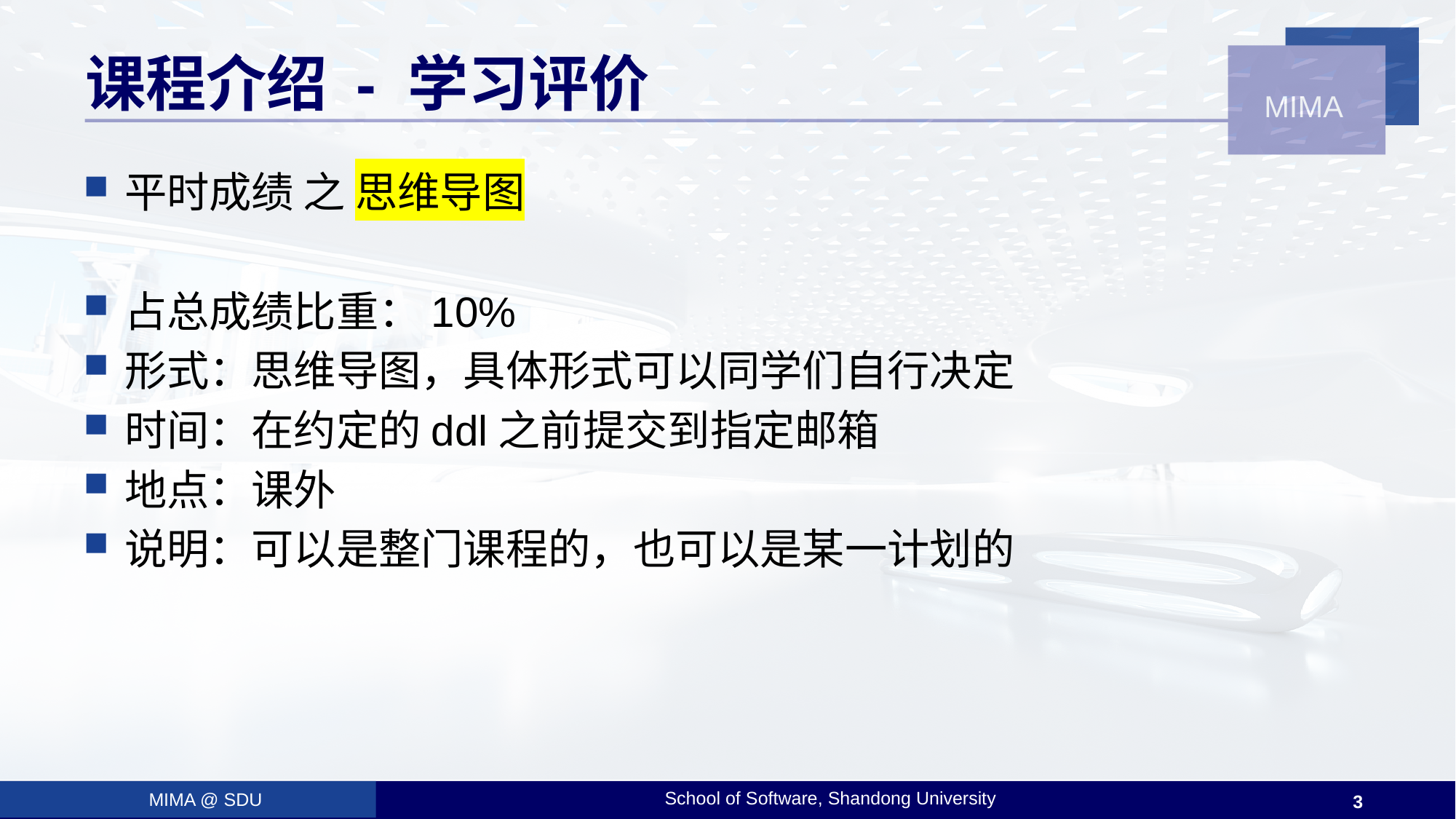

# 课程介绍 - 学习评价
平时成绩 之 思维导图

占总成绩比重：10%
形式：思维导图，具体形式可以同学们自行决定
时间：在约定的ddl之前提交到指定邮箱
地点：课外
说明：可以是整门课程的，也可以是某一计划的